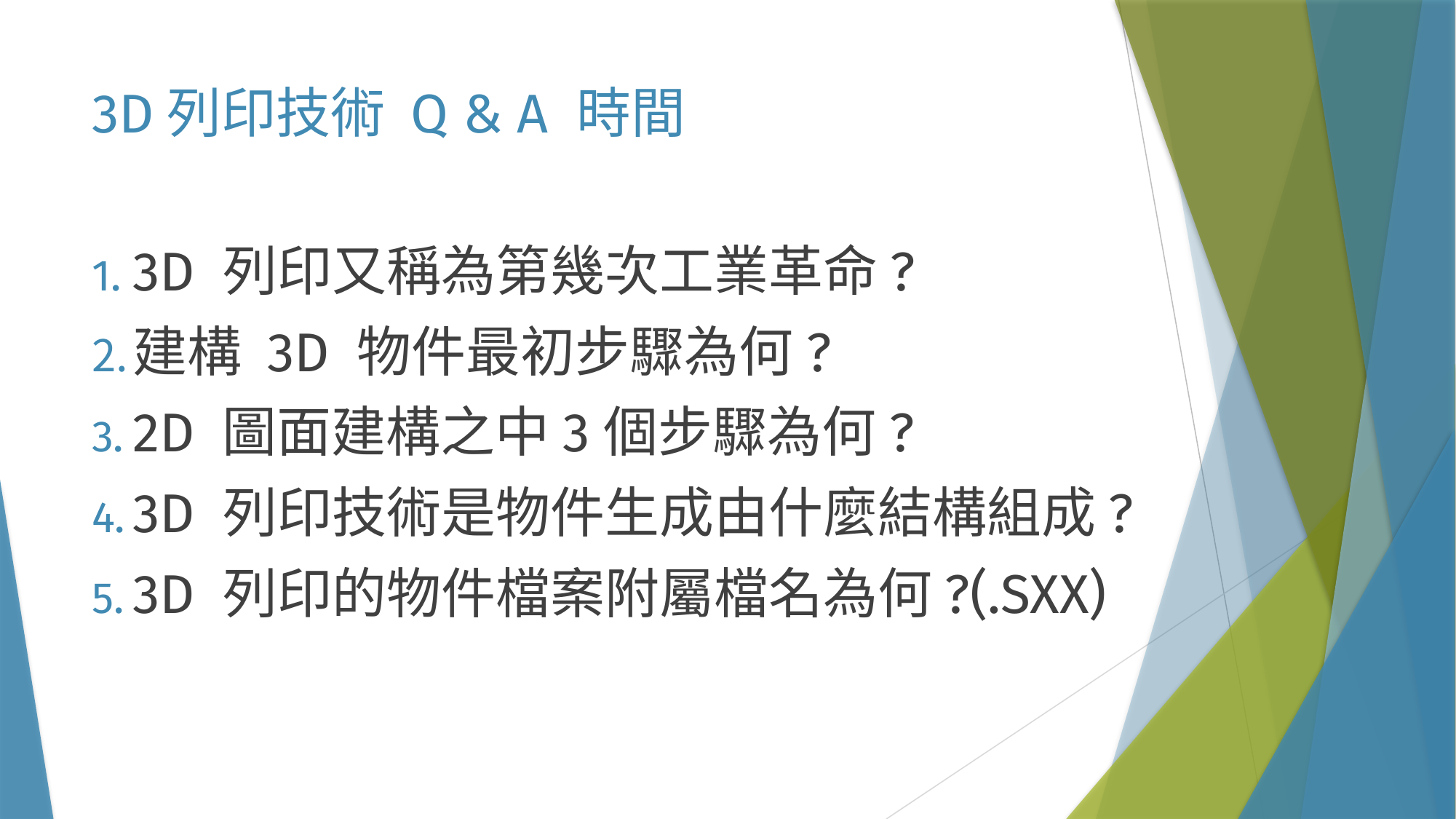

# 3D列印技術 Q & A 時間
3D 列印又稱為第幾次工業革命?
建構 3D 物件最初步驟為何?
2D 圖面建構之中3個步驟為何?
3D 列印技術是物件生成由什麼結構組成?
3D 列印的物件檔案附屬檔名為何?(.SXX)